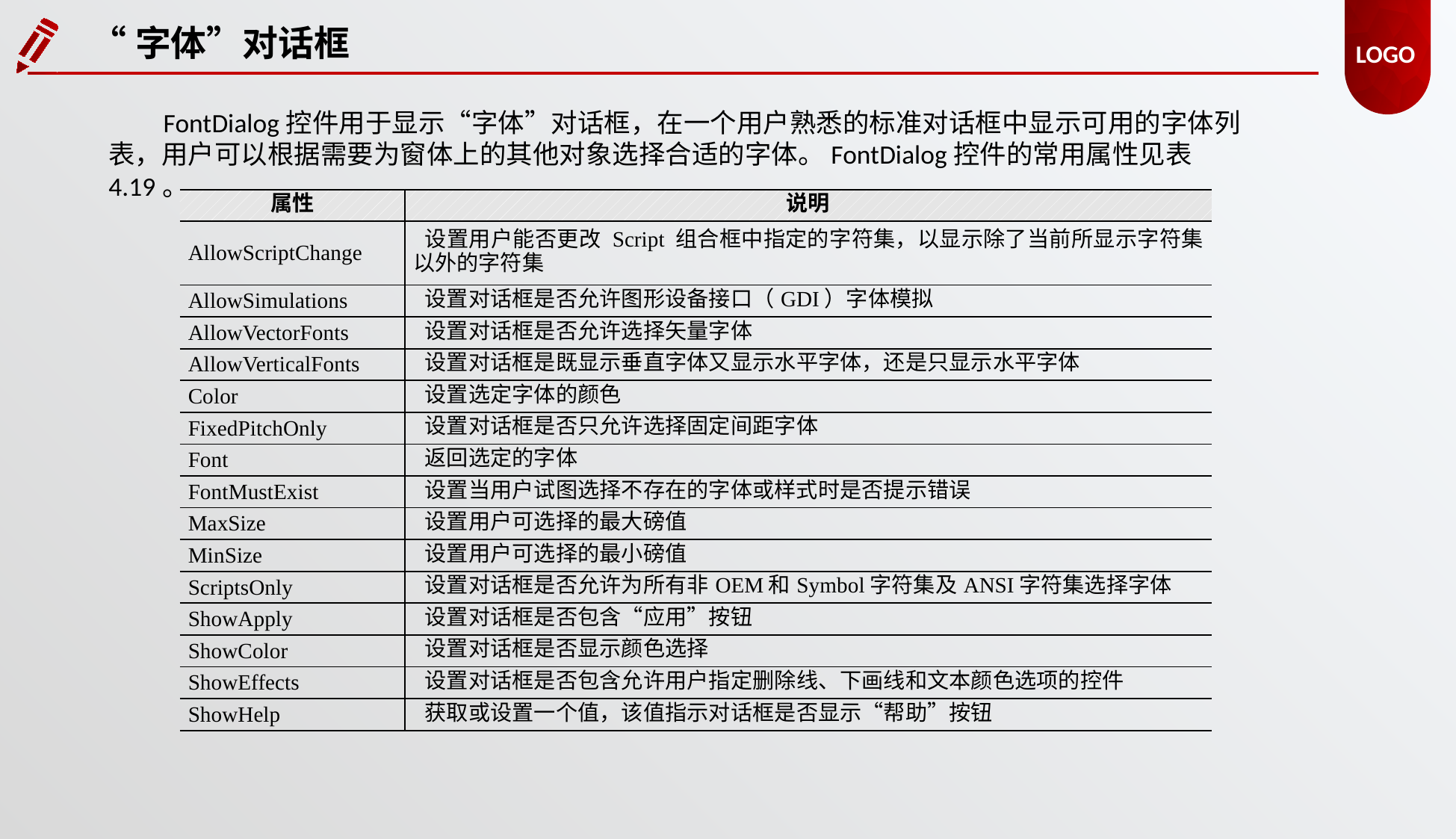

“字体”对话框
FontDialog控件用于显示“字体”对话框，在一个用户熟悉的标准对话框中显示可用的字体列表，用户可以根据需要为窗体上的其他对象选择合适的字体。FontDialog控件的常用属性见表4.19。
| 属性 | 说明 |
| --- | --- |
| AllowScriptChange | 设置用户能否更改 Script 组合框中指定的字符集，以显示除了当前所显示字符集以外的字符集 |
| AllowSimulations | 设置对话框是否允许图形设备接口（GDI）字体模拟 |
| AllowVectorFonts | 设置对话框是否允许选择矢量字体 |
| AllowVerticalFonts | 设置对话框是既显示垂直字体又显示水平字体，还是只显示水平字体 |
| Color | 设置选定字体的颜色 |
| FixedPitchOnly | 设置对话框是否只允许选择固定间距字体 |
| Font | 返回选定的字体 |
| FontMustExist | 设置当用户试图选择不存在的字体或样式时是否提示错误 |
| MaxSize | 设置用户可选择的最大磅值 |
| MinSize | 设置用户可选择的最小磅值 |
| ScriptsOnly | 设置对话框是否允许为所有非OEM和Symbol字符集及ANSI字符集选择字体 |
| ShowApply | 设置对话框是否包含“应用”按钮 |
| ShowColor | 设置对话框是否显示颜色选择 |
| ShowEffects | 设置对话框是否包含允许用户指定删除线、下画线和文本颜色选项的控件 |
| ShowHelp | 获取或设置一个值，该值指示对话框是否显示“帮助”按钮 |